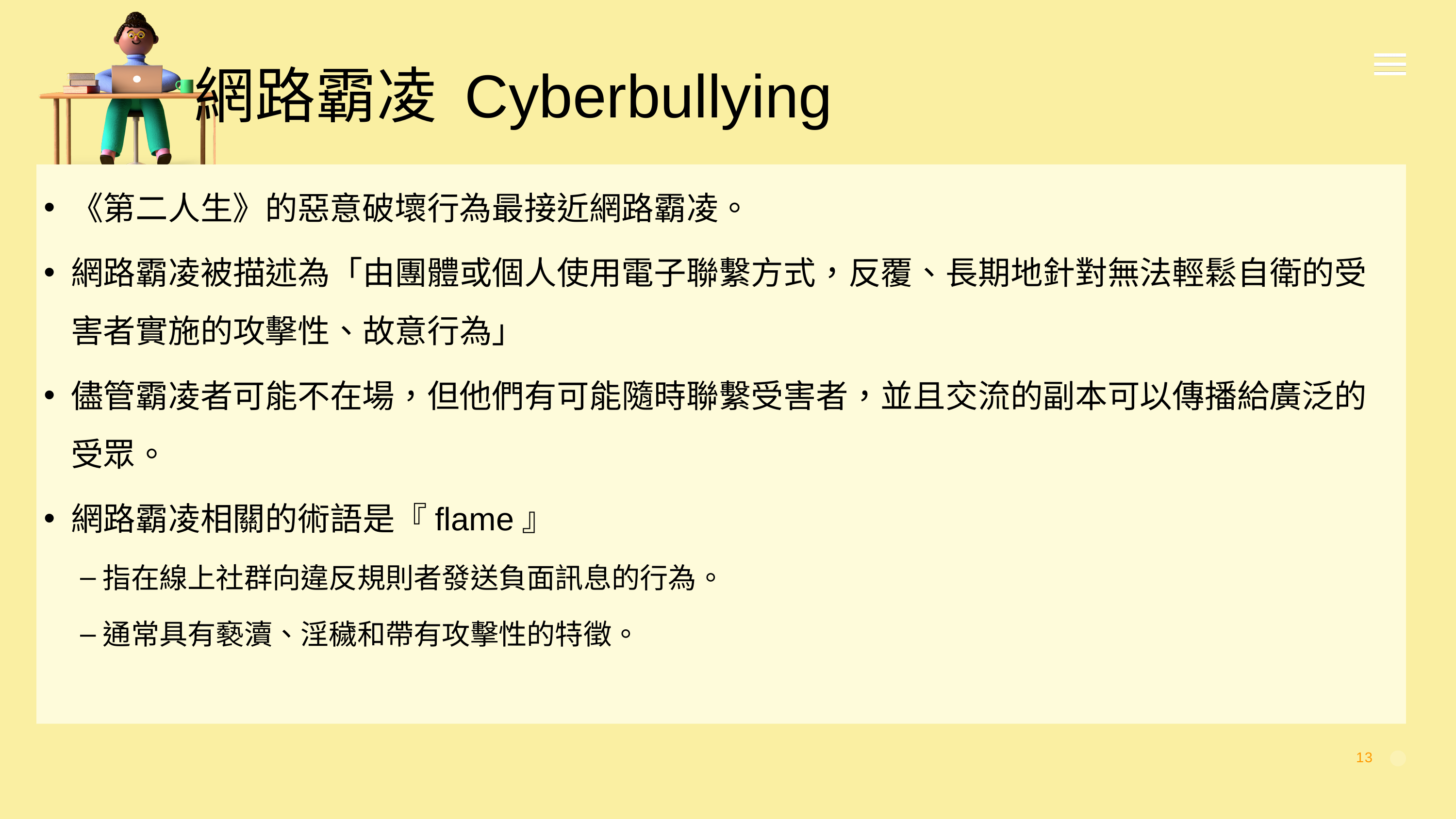

# 網路霸凌 Cyberbullying

《第二人生》的惡意破壞行為最接近網路霸凌。
網路霸凌被描述為「由團體或個人使用電子聯繫方式，反覆、長期地針對無法輕鬆自衛的受害者實施的攻擊性、故意行為」
儘管霸凌者可能不在場，但他們有可能隨時聯繫受害者，並且交流的副本可以傳播給廣泛的受眾。
網路霸凌相關的術語是『flame』
指在線上社群向違反規則者發送負面訊息的行為。
通常具有褻瀆、淫穢和帶有攻擊性的特徵。

13